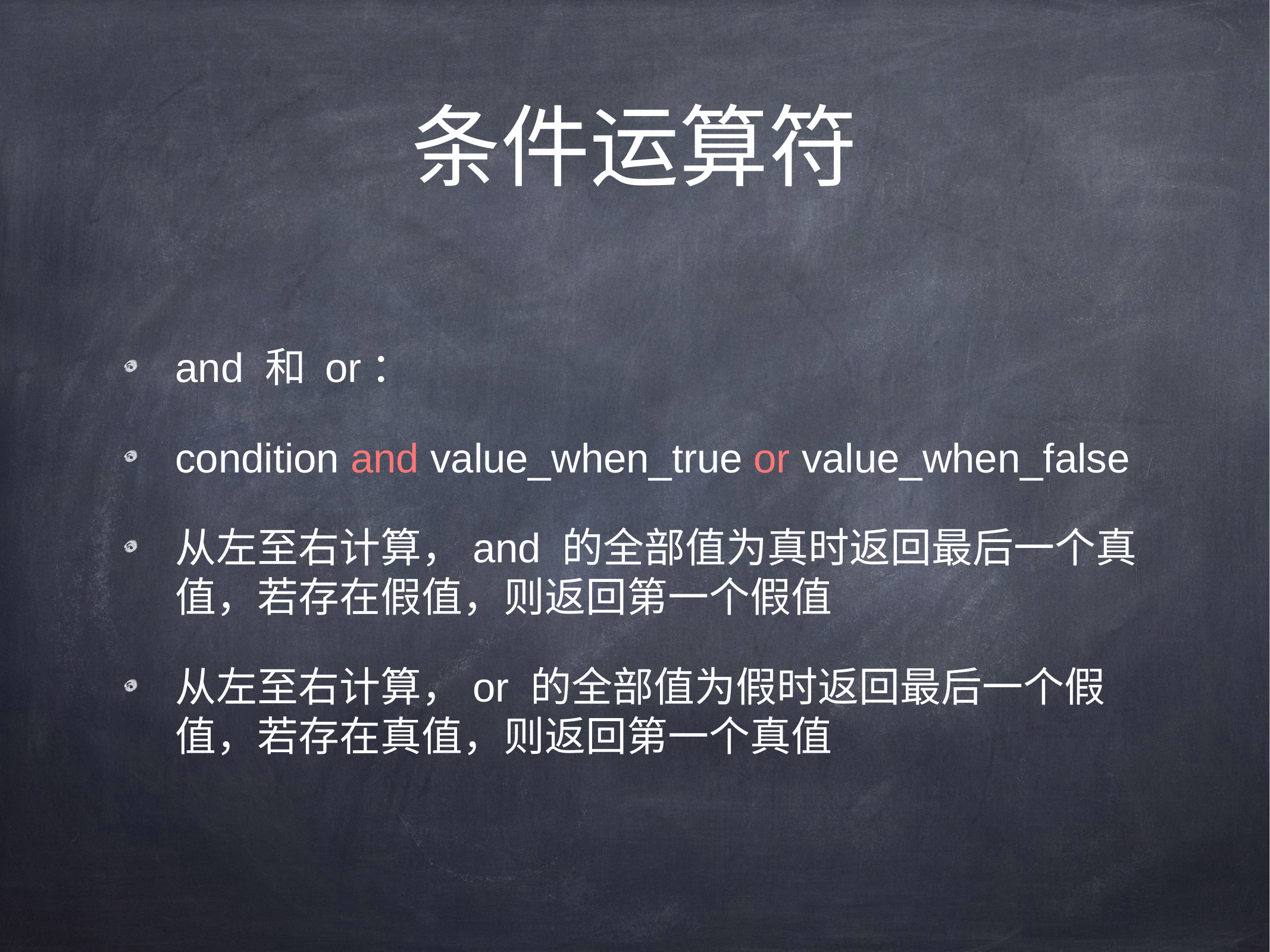

# 条件运算符
and 和 or：
condition and value_when_true or value_when_false
从左至右计算，and 的全部值为真时返回最后一个真值，若存在假值，则返回第一个假值
从左至右计算，or 的全部值为假时返回最后一个假值，若存在真值，则返回第一个真值